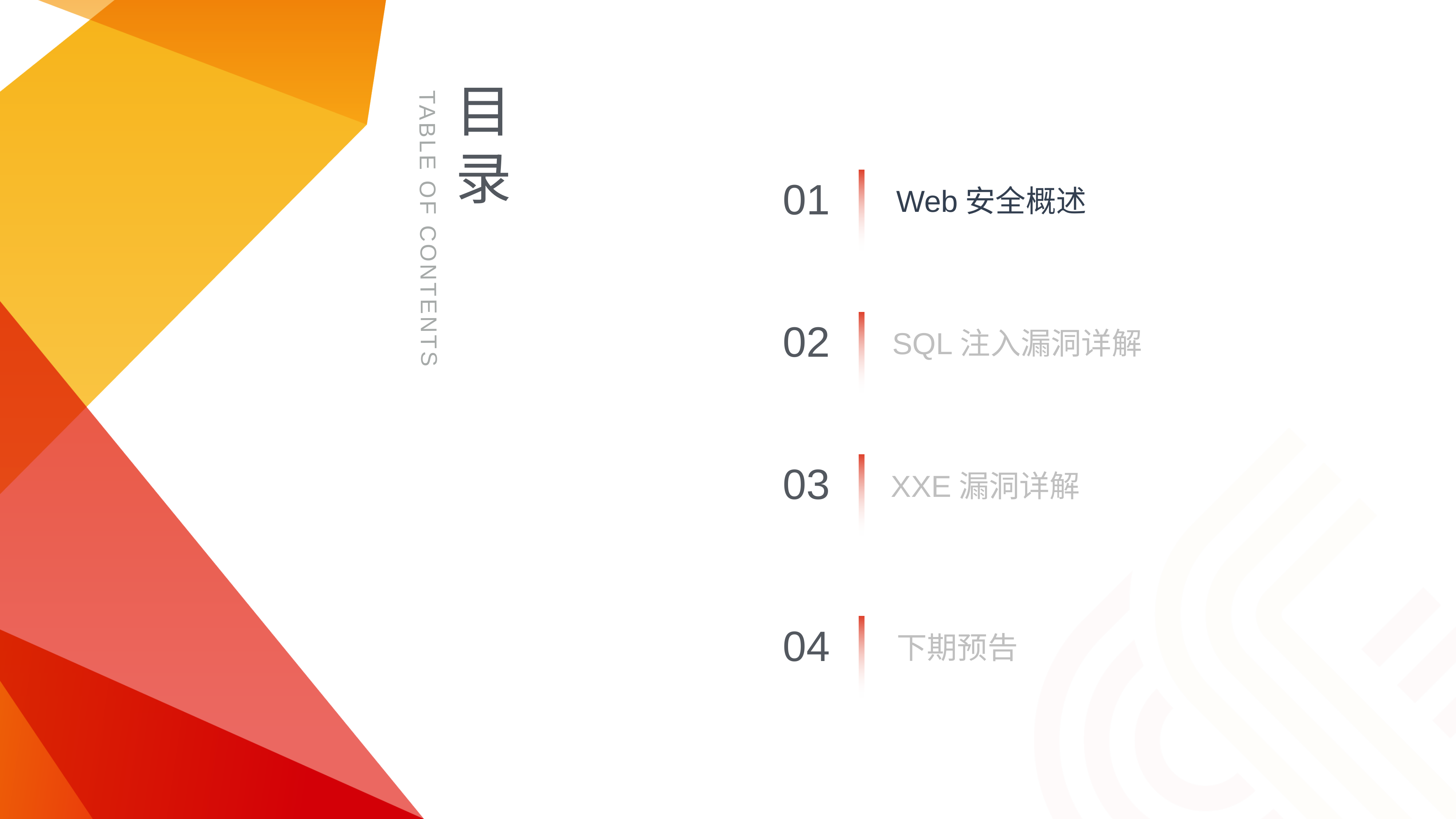

01
Web安全概述

02
SQL注入漏洞详解

03
XXE漏洞详解

04
下期预告